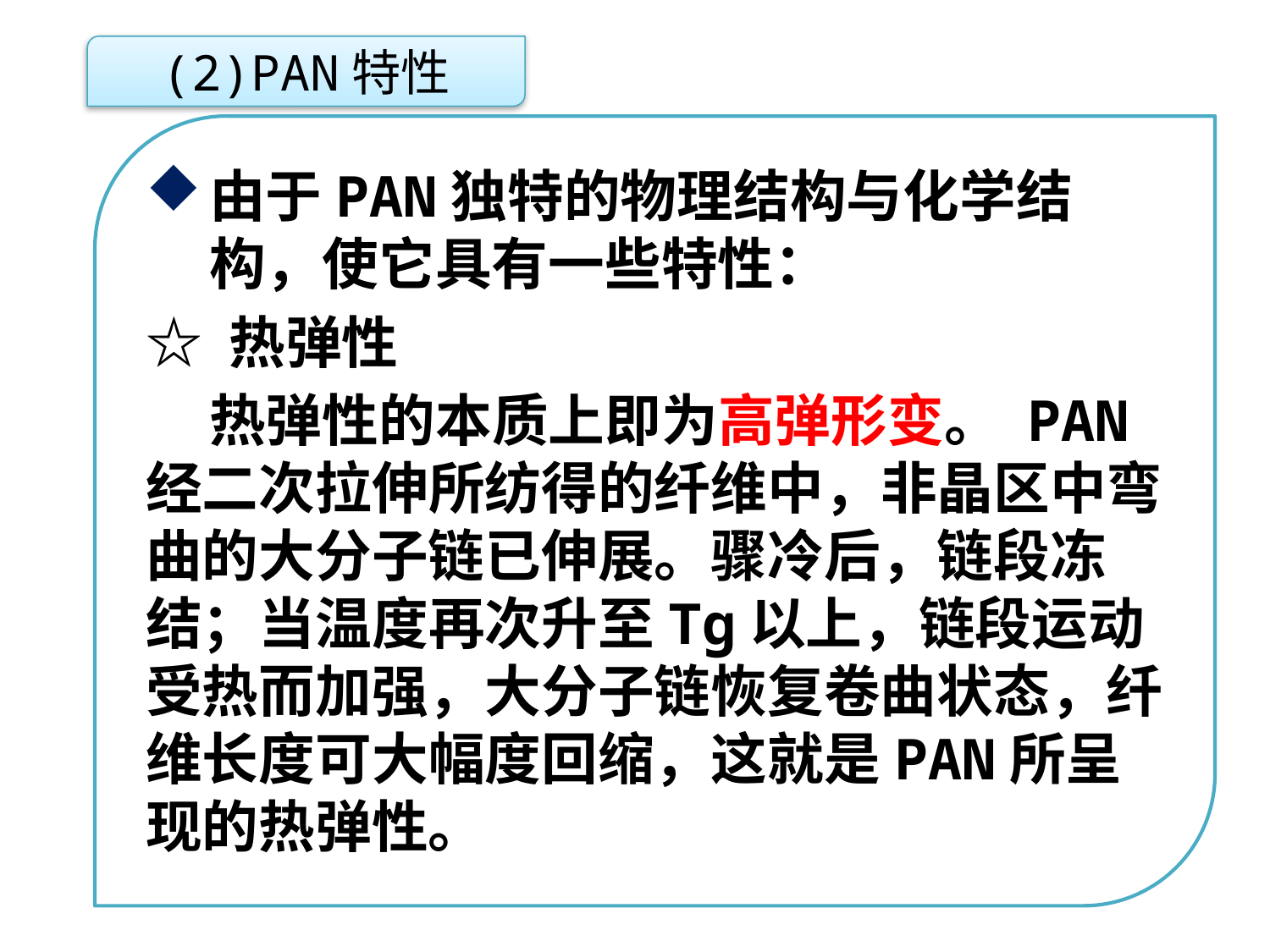

(2)PAN特性
由于PAN独特的物理结构与化学结构，使它具有一些特性：
☆ 热弹性
热弹性的本质上即为高弹形变。 PAN经二次拉伸所纺得的纤维中，非晶区中弯曲的大分子链已伸展。骤冷后，链段冻结；当温度再次升至Tg以上，链段运动受热而加强，大分子链恢复卷曲状态，纤维长度可大幅度回缩，这就是PAN所呈现的热弹性。
点击添加文本
点击添加文本
点击添加文本
点击添加文本